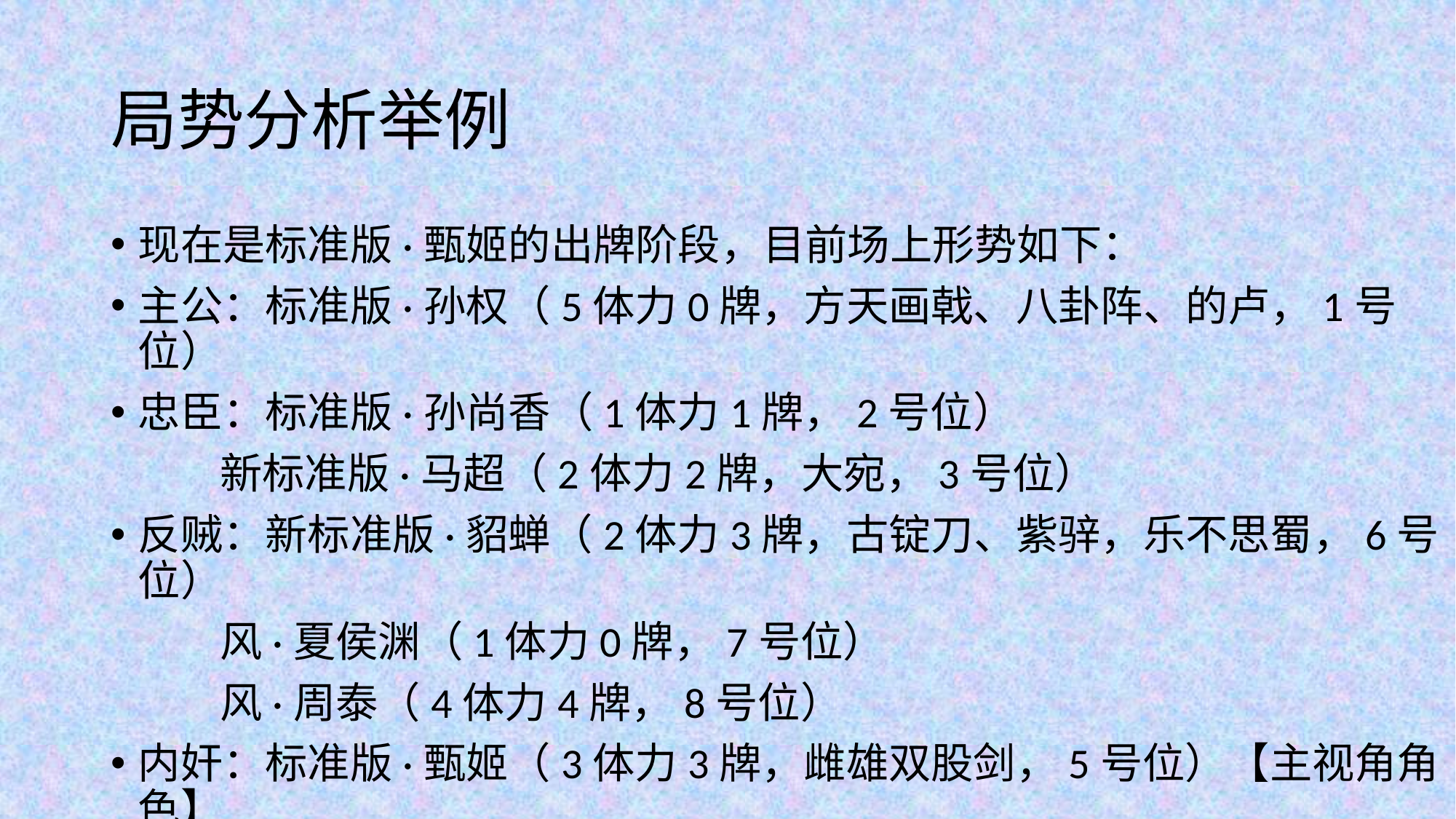

# 局势分析举例
现在是标准版·甄姬的出牌阶段，目前场上形势如下：
主公：标准版·孙权（5体力0牌，方天画戟、八卦阵、的卢，1号位）
忠臣：标准版·孙尚香（1体力1牌，2号位）
	新标准版·马超（2体力2牌，大宛，3号位）
反贼：新标准版·貂蝉（2体力3牌，古锭刀、紫骍，乐不思蜀，6号位）
	风·夏侯渊（1体力0牌，7号位）
	风·周泰（4体力4牌，8号位）
内奸：标准版·甄姬（3体力3牌，雌雄双股剑，5号位）【主视角角色】
另有反贼：标准版·周瑜（4号位）已阵亡
那么作为内奸，甄姬应该如何评价场上局势？